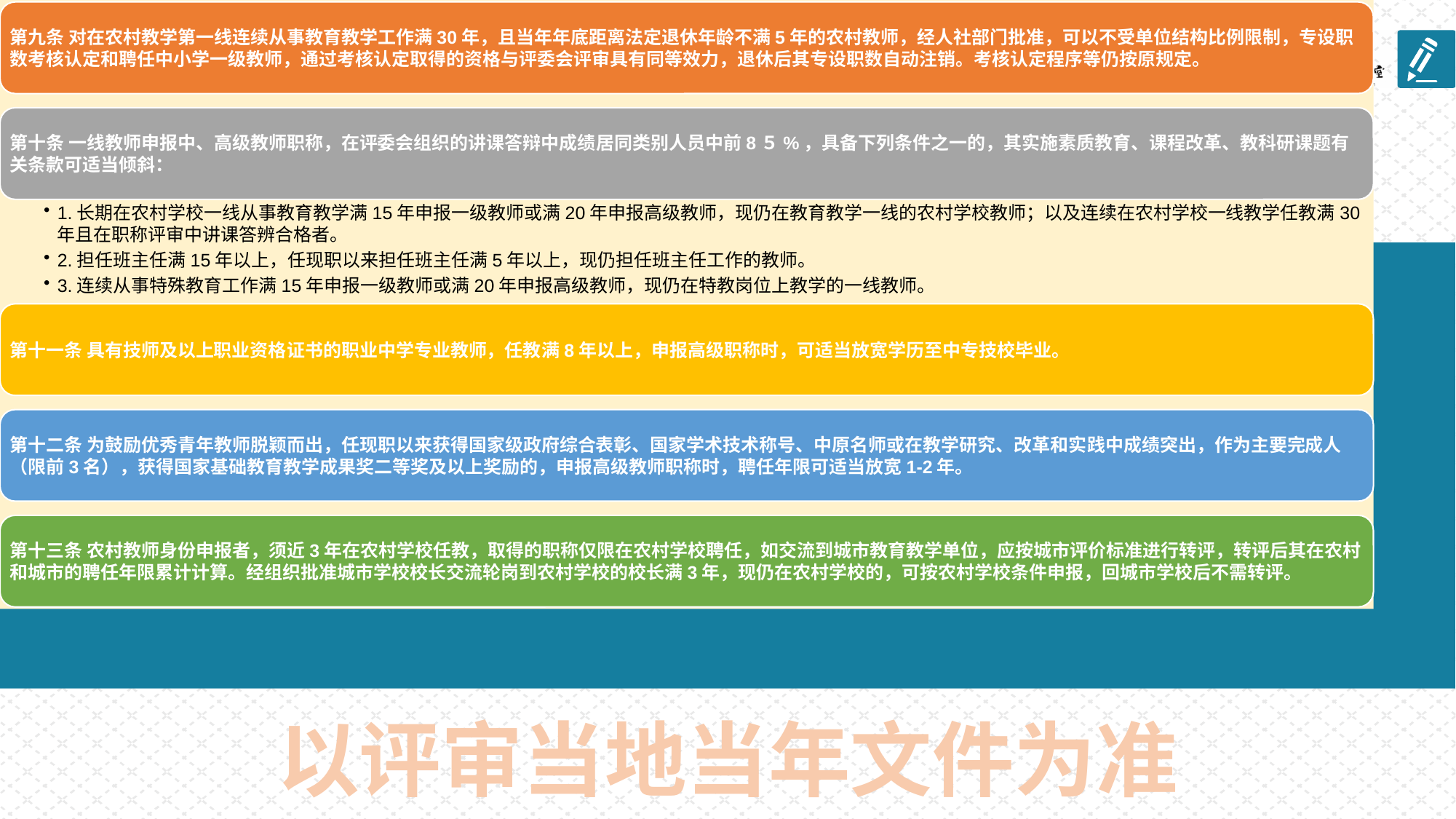

# 中小学教师职称——倾斜政策
第九条 对在农村教学第一线连续从事教育教学工作满30年，且当年年底距离法定退休年龄不满5年的农村教师，经人社部门批准，可以不受单位结构比例限制，专设职数考核认定和聘任中小学一级教师，通过考核认定取得的资格与评委会评审具有同等效力，退休后其专设职数自动注销。考核认定程序等仍按原规定。
第十条 一线教师申报中、高级教师职称，在评委会组织的讲课答辩中成绩居同类别人员中前8５%，具备下列条件之一的，其实施素质教育、课程改革、教科研课题有关条款可适当倾斜：
1.长期在农村学校一线从事教育教学满15年申报一级教师或满20年申报高级教师，现仍在教育教学一线的农村学校教师；以及连续在农村学校一线教学任教满30年且在职称评审中讲课答辨合格者。
2.担任班主任满15年以上，任现职以来担任班主任满5年以上，现仍担任班主任工作的教师。
3.连续从事特殊教育工作满15年申报一级教师或满20年申报高级教师，现仍在特教岗位上教学的一线教师。
第十一条 具有技师及以上职业资格证书的职业中学专业教师，任教满8年以上，申报高级职称时，可适当放宽学历至中专技校毕业。
第十二条 为鼓励优秀青年教师脱颖而出，任现职以来获得国家级政府综合表彰、国家学术技术称号、中原名师或在教学研究、改革和实践中成绩突出，作为主要完成人（限前3名），获得国家基础教育教学成果奖二等奖及以上奖励的，申报高级教师职称时，聘任年限可适当放宽1-2年。
第十三条 农村教师身份申报者，须近3年在农村学校任教，取得的职称仅限在农村学校聘任，如交流到城市教育教学单位，应按城市评价标准进行转评，转评后其在农村和城市的聘任年限累计计算。经组织批准城市学校校长交流轮岗到农村学校的校长满3年，现仍在农村学校的，可按农村学校条件申报，回城市学校后不需转评。

以评审当地当年文件为准